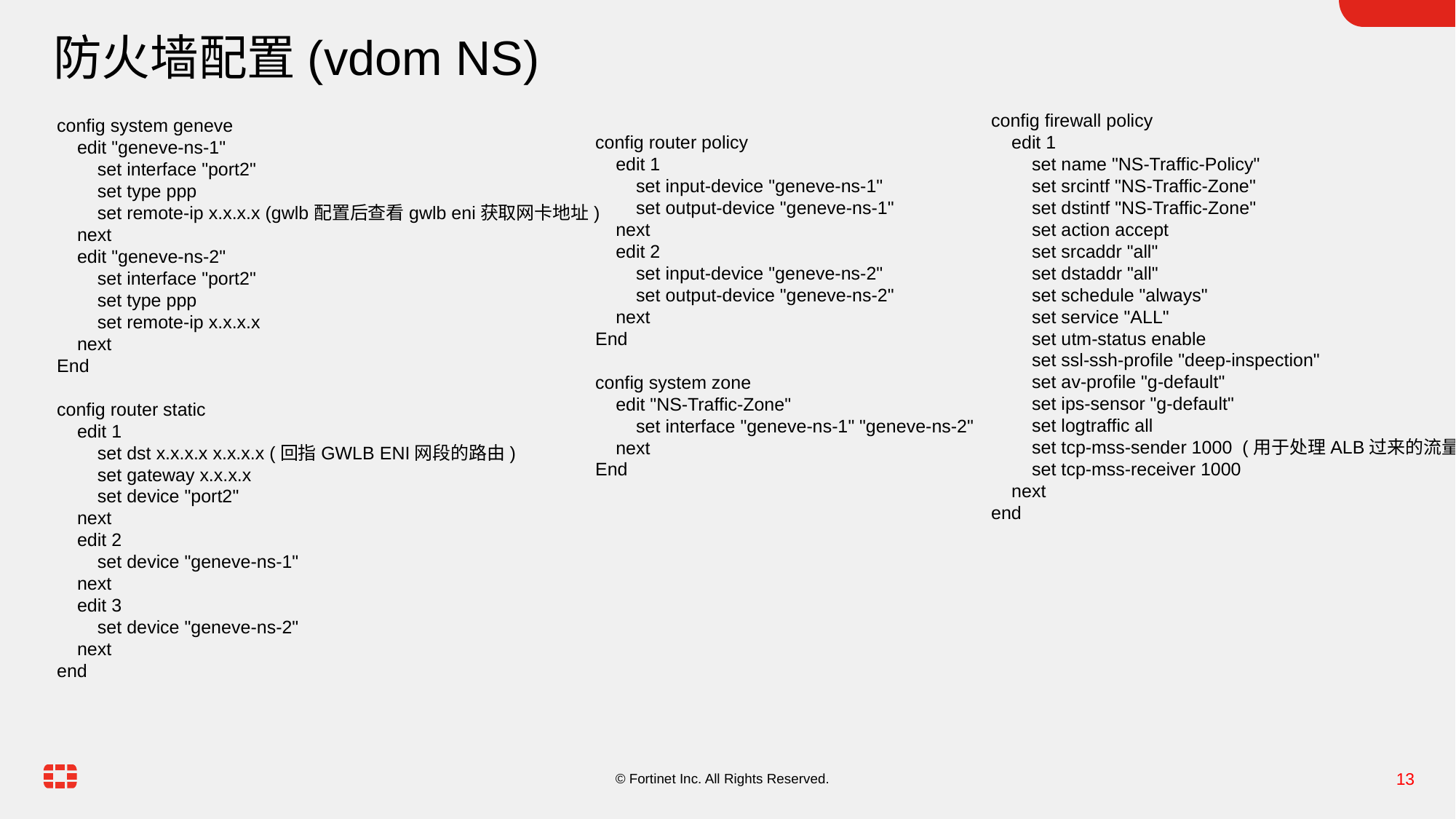

防火墙配置(vdom NS)
config firewall policy
    edit 1
        set name "NS-Traffic-Policy"
        set srcintf "NS-Traffic-Zone"
        set dstintf "NS-Traffic-Zone"
        set action accept
        set srcaddr "all"
        set dstaddr "all"
        set schedule "always"
        set service "ALL"
        set utm-status enable
        set ssl-ssh-profile "deep-inspection"
        set av-profile "g-default"
        set ips-sensor "g-default"
        set logtraffic all
        set tcp-mss-sender 1000  (用于处理ALB过来的流量)
        set tcp-mss-receiver 1000
    next
end
config system geneve
    edit "geneve-ns-1"
        set interface "port2"
        set type ppp
        set remote-ip x.x.x.x (gwlb配置后查看gwlb eni获取网卡地址)
    next
    edit "geneve-ns-2"
        set interface "port2"
        set type ppp
        set remote-ip x.x.x.x
    next
End

config router static
    edit 1
        set dst x.x.x.x x.x.x.x (回指GWLB ENI网段的路由)
        set gateway x.x.x.x
        set device "port2"
    next
    edit 2
        set device "geneve-ns-1"
    next
    edit 3
        set device "geneve-ns-2"
    next
end
config router policy
    edit 1
        set input-device "geneve-ns-1"
        set output-device "geneve-ns-1"
    next
    edit 2
        set input-device "geneve-ns-2"
        set output-device "geneve-ns-2"
    next
End

config system zone
    edit "NS-Traffic-Zone"
        set interface "geneve-ns-1" "geneve-ns-2"
    next
End